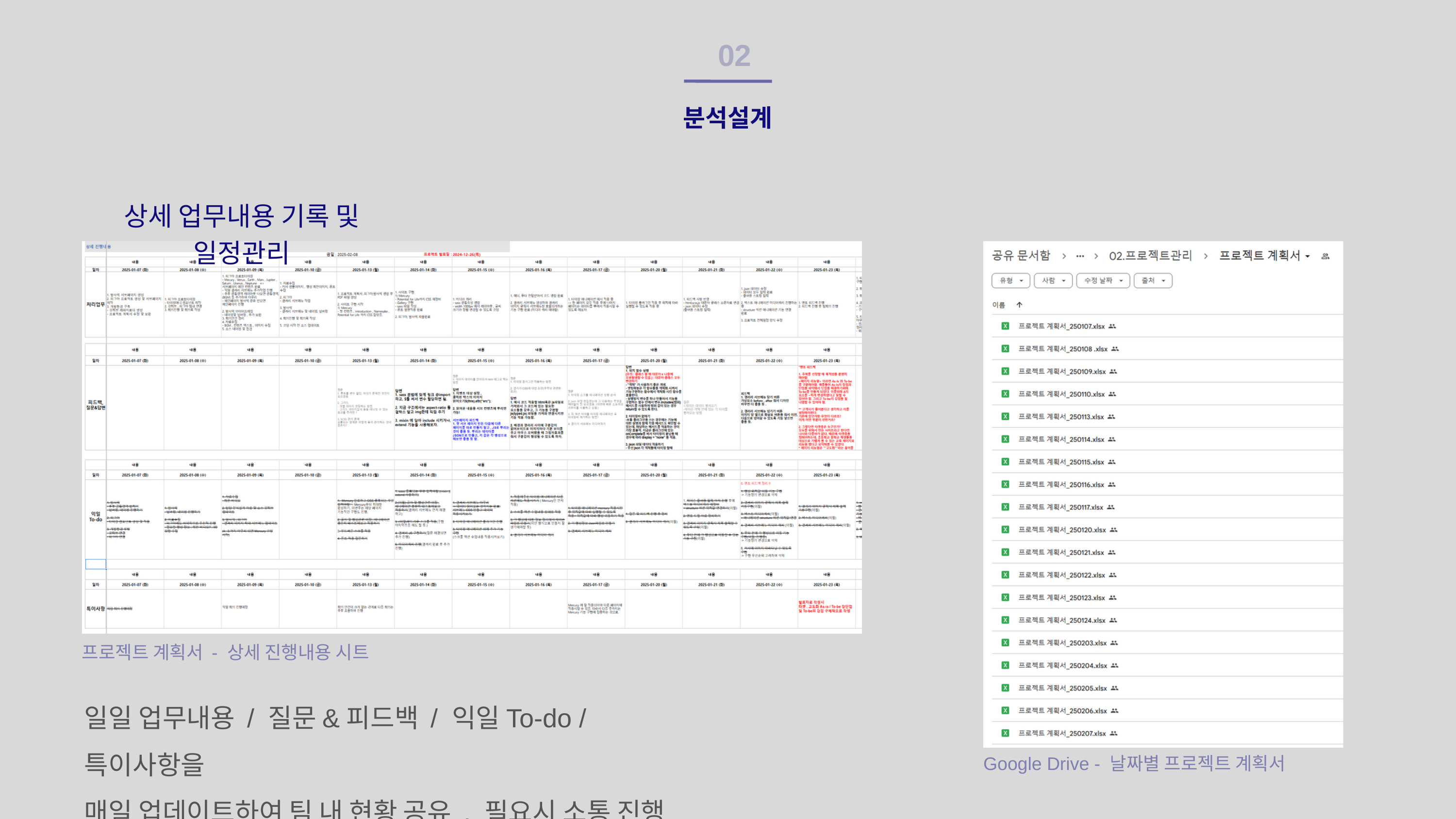

02

분석설계
상세 업무내용 기록 및 일정관리

프로젝트 계획서 - 상세 진행내용 시트
일일 업무내용 / 질문&피드백 / 익일To-do / 특이사항을
매일 업데이트하여 팀 내 현황 공유 , 필요시 소통 진행
Google Drive - 날짜별 프로젝트 계획서